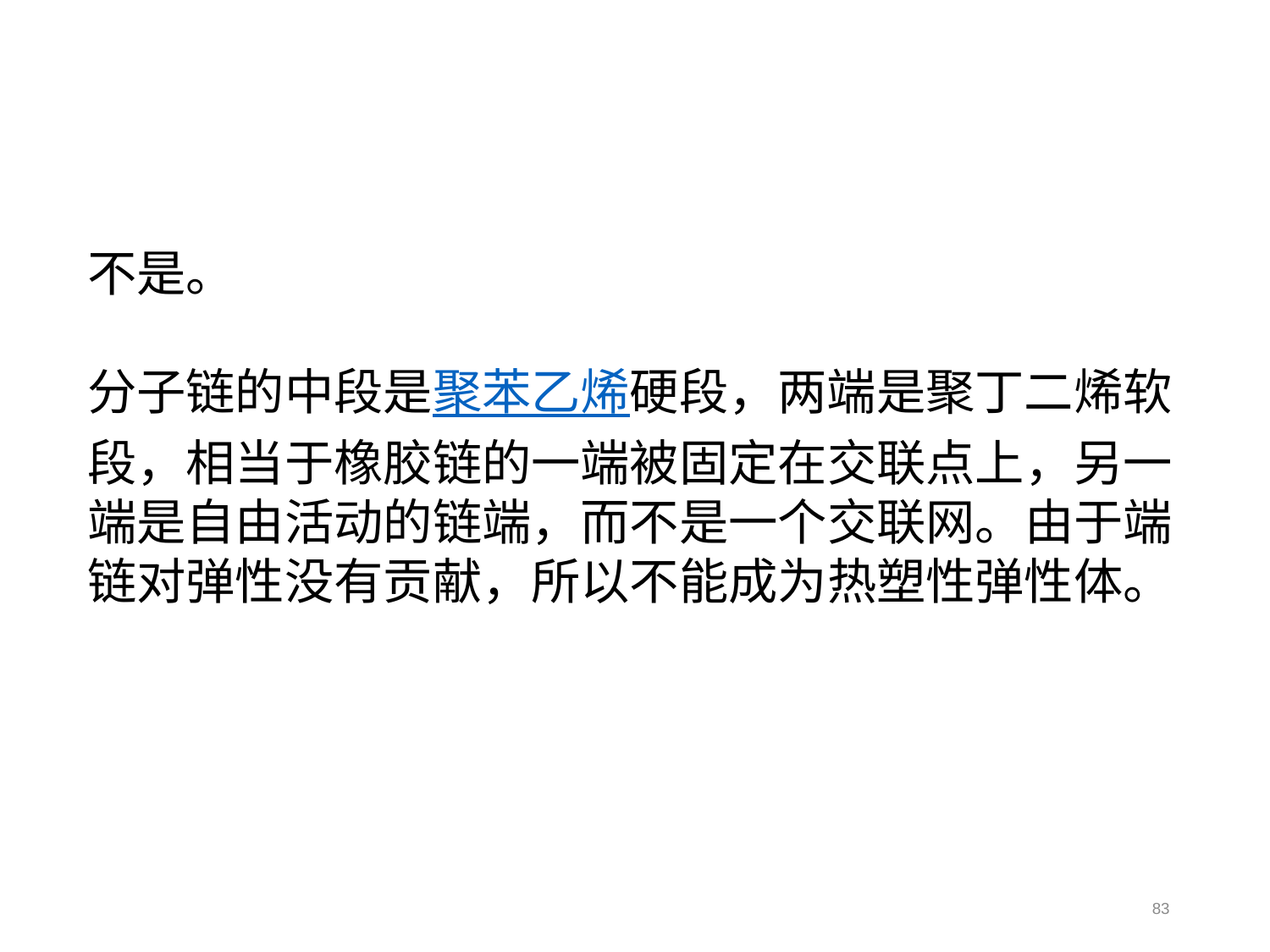

不是。

分子链的中段是聚苯乙烯硬段，两端是聚丁二烯软段，相当于橡胶链的一端被固定在交联点上，另一端是自由活动的链端，而不是一个交联网。由于端链对弹性没有贡献，所以不能成为热塑性弹性体。
83